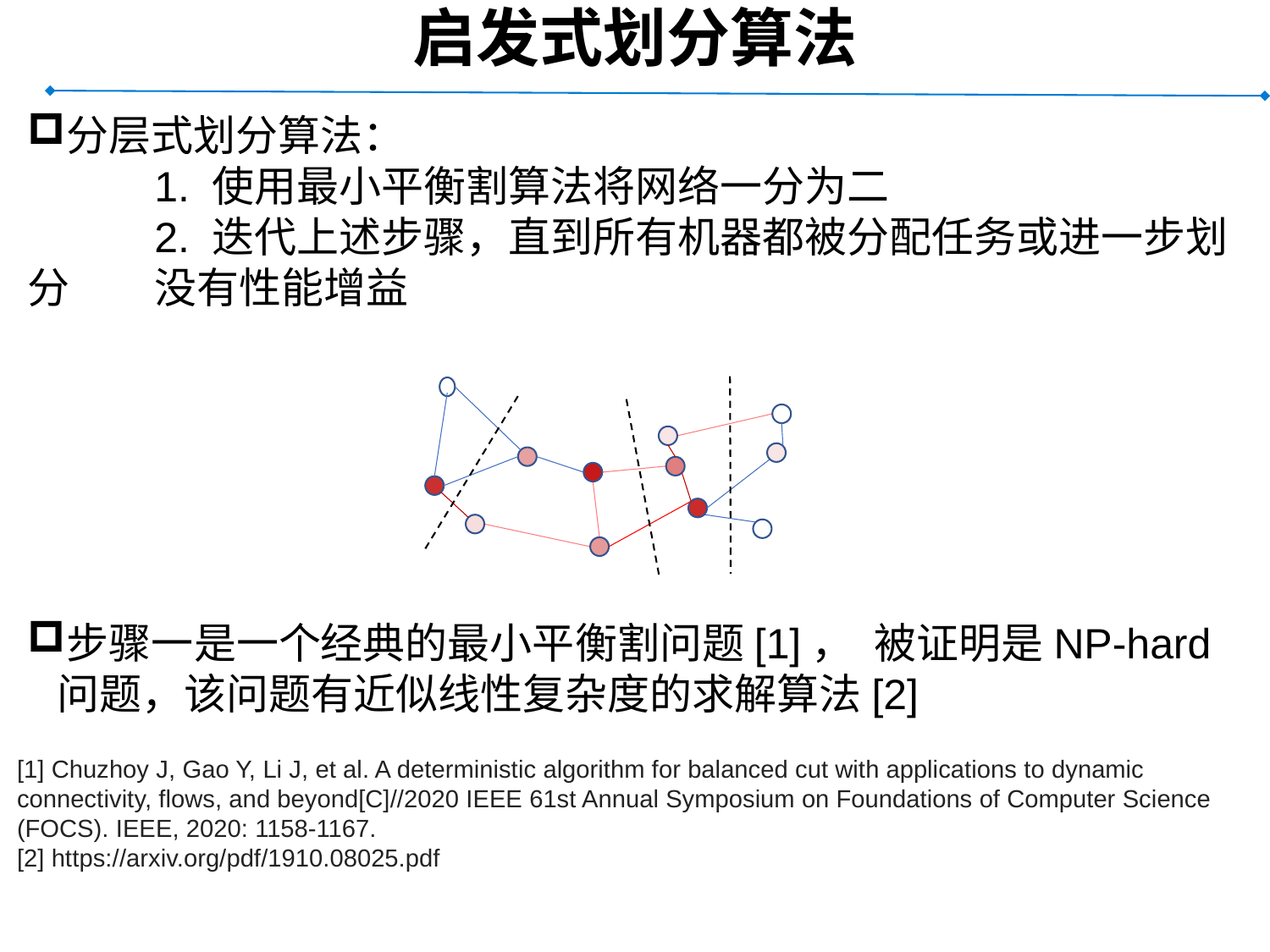

启发式划分算法
分层式划分算法：
	1. 使用最小平衡割算法将网络一分为二
	2. 迭代上述步骤，直到所有机器都被分配任务或进一步划分	没有性能增益

步骤一是一个经典的最小平衡割问题[1]，﻿被证明是NP-hard问题，该问题有近似线性复杂度的求解算法[2]
[1] Chuzhoy J, Gao Y, Li J, et al. A deterministic algorithm for balanced cut with applications to dynamic connectivity, flows, and beyond[C]//2020 IEEE 61st Annual Symposium on Foundations of Computer Science (FOCS). IEEE, 2020: 1158-1167.
[2] https://arxiv.org/pdf/1910.08025.pdf